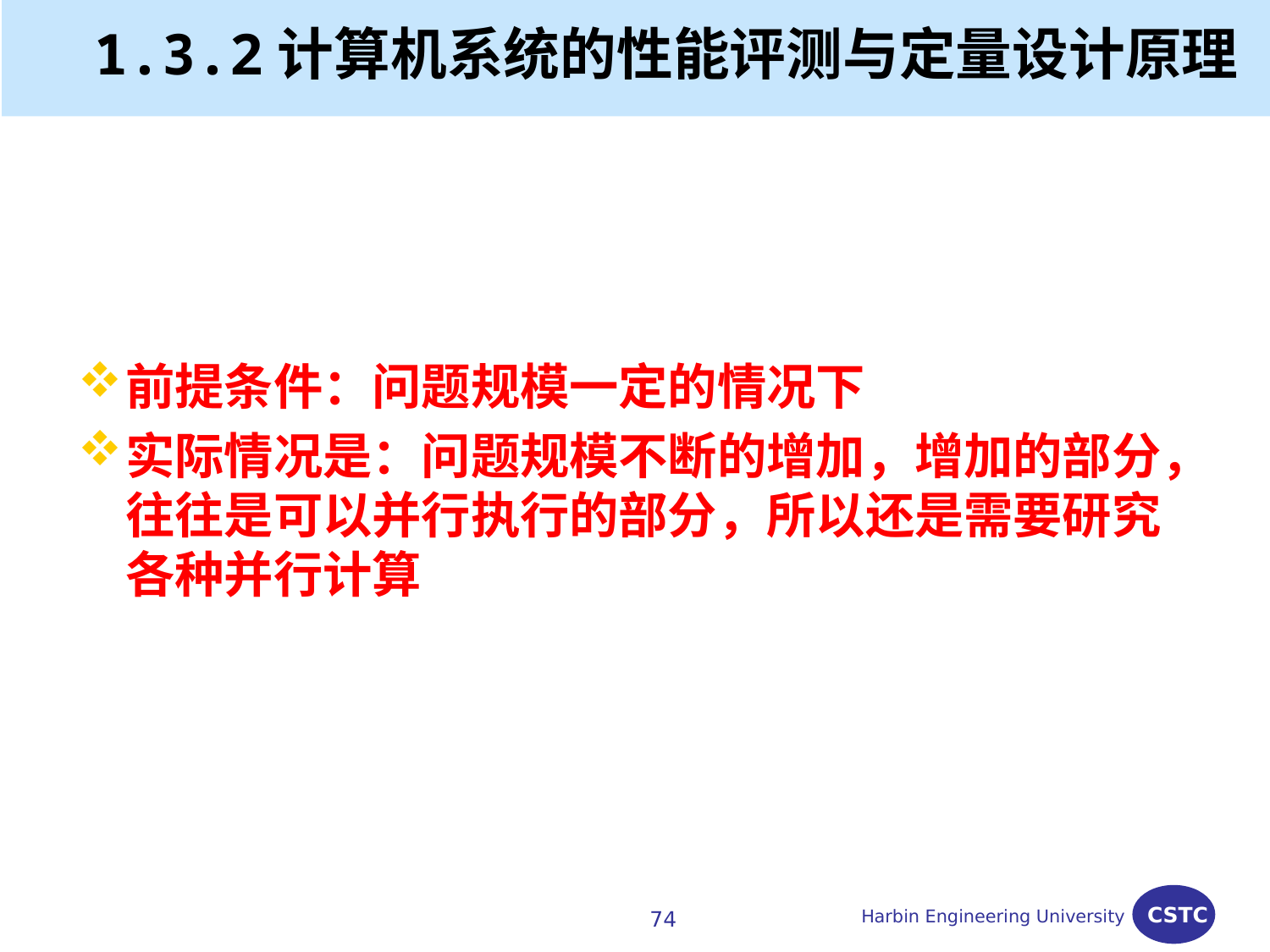

# 1.3.2计算机系统的性能评测与定量设计原理

前提条件：问题规模一定的情况下
实际情况是：问题规模不断的增加，增加的部分，往往是可以并行执行的部分，所以还是需要研究各种并行计算

74
Harbin Engineering University